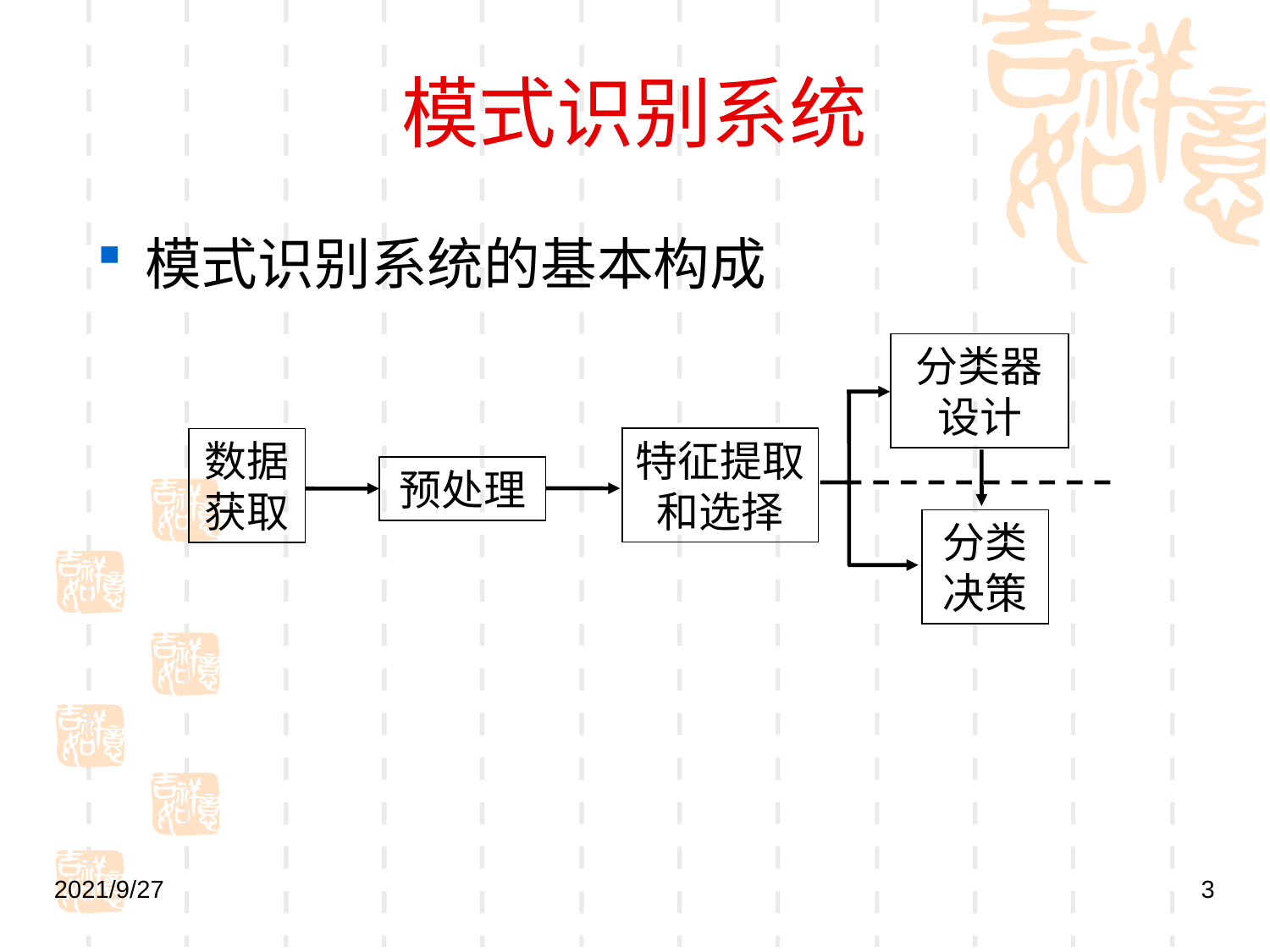

# 模式识别系统
模式识别系统的基本构成
分类器设计

特征提取和选择
数据获取

预处理

分类决策

2021/9/27
3